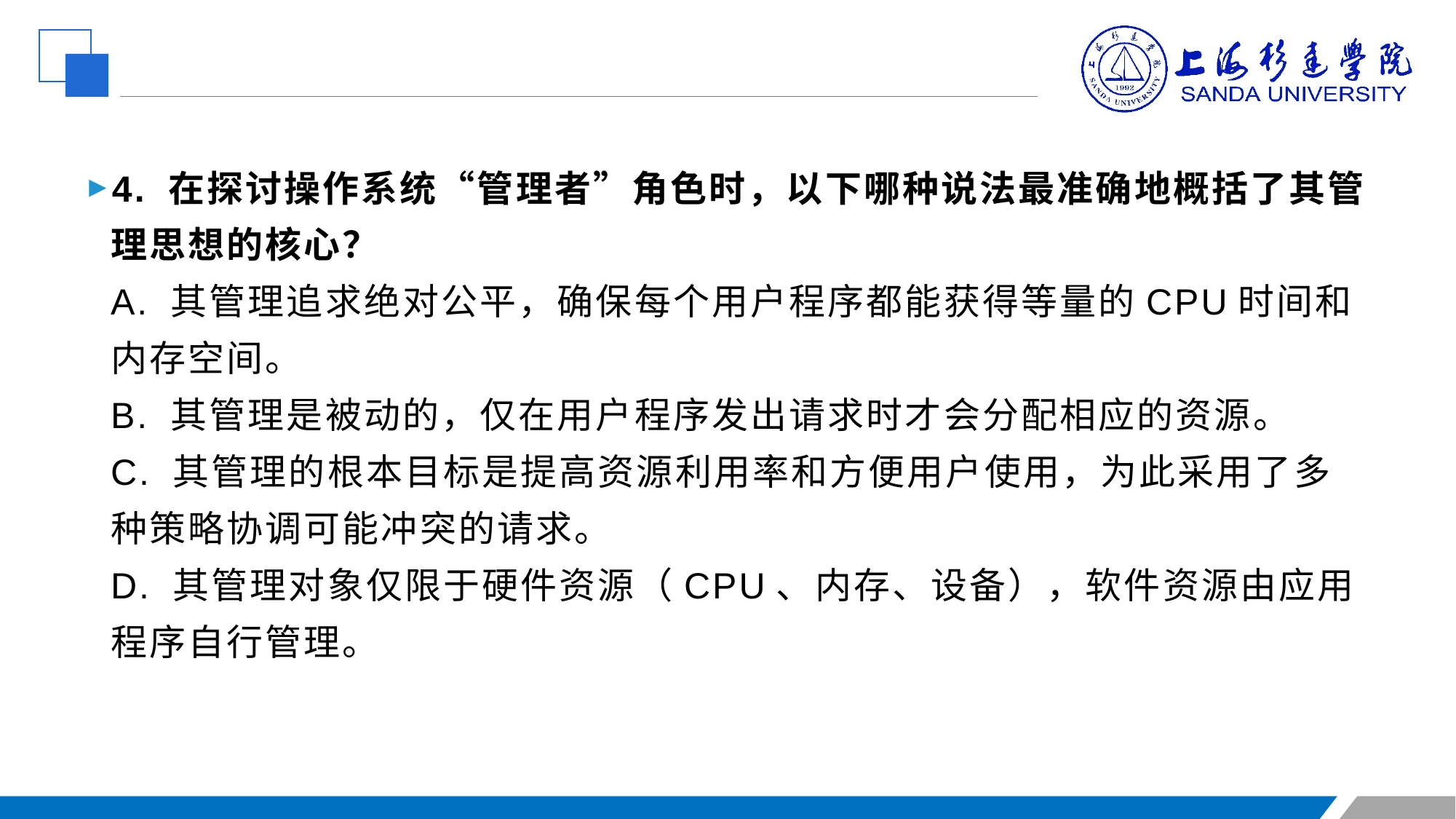

4. 在探讨操作系统“管理者”角色时，以下哪种说法最准确地概括了其管理思想的核心？
A. 其管理追求绝对公平，确保每个用户程序都能获得等量的CPU时间和内存空间。
B. 其管理是被动的，仅在用户程序发出请求时才会分配相应的资源。
C. 其管理的根本目标是提高资源利用率和方便用户使用，为此采用了多种策略协调可能冲突的请求。
D. 其管理对象仅限于硬件资源（CPU、内存、设备），软件资源由应用程序自行管理。